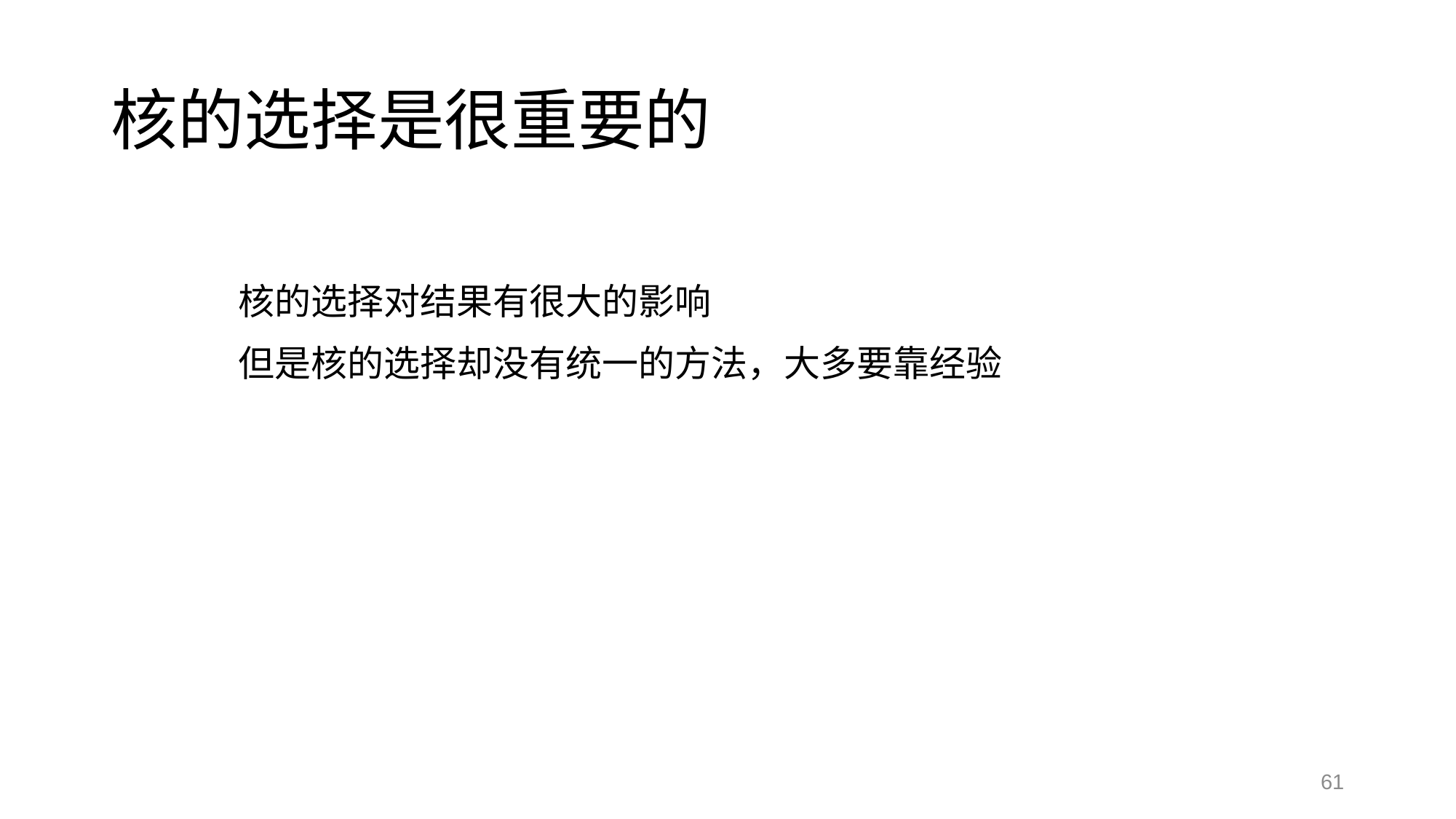

# 核的选择是很重要的
核的选择对结果有很大的影响
但是核的选择却没有统一的方法，大多要靠经验
61